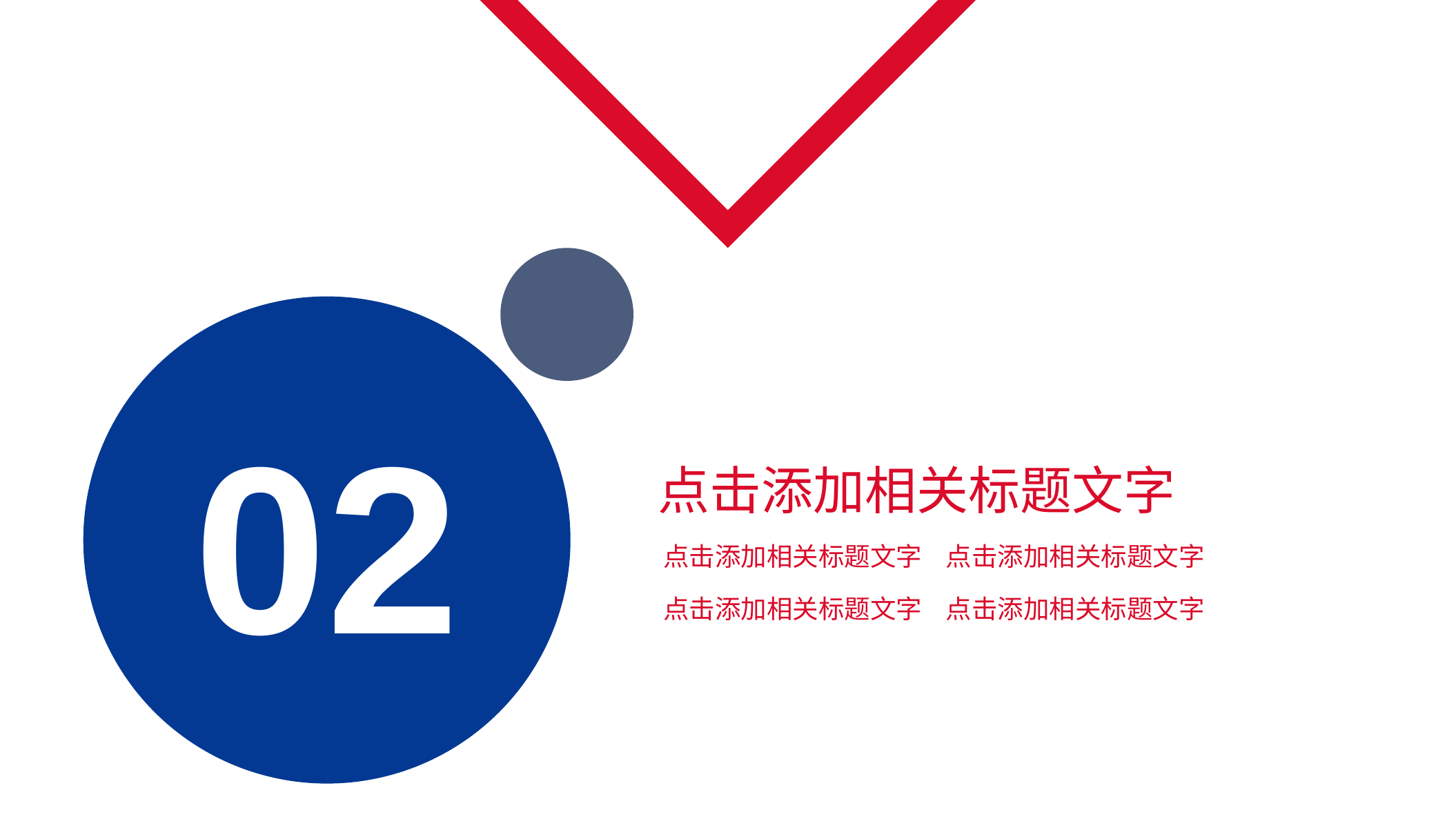

02
点击添加相关标题文字
点击添加相关标题文字
点击添加相关标题文字
点击添加相关标题文字
点击添加相关标题文字